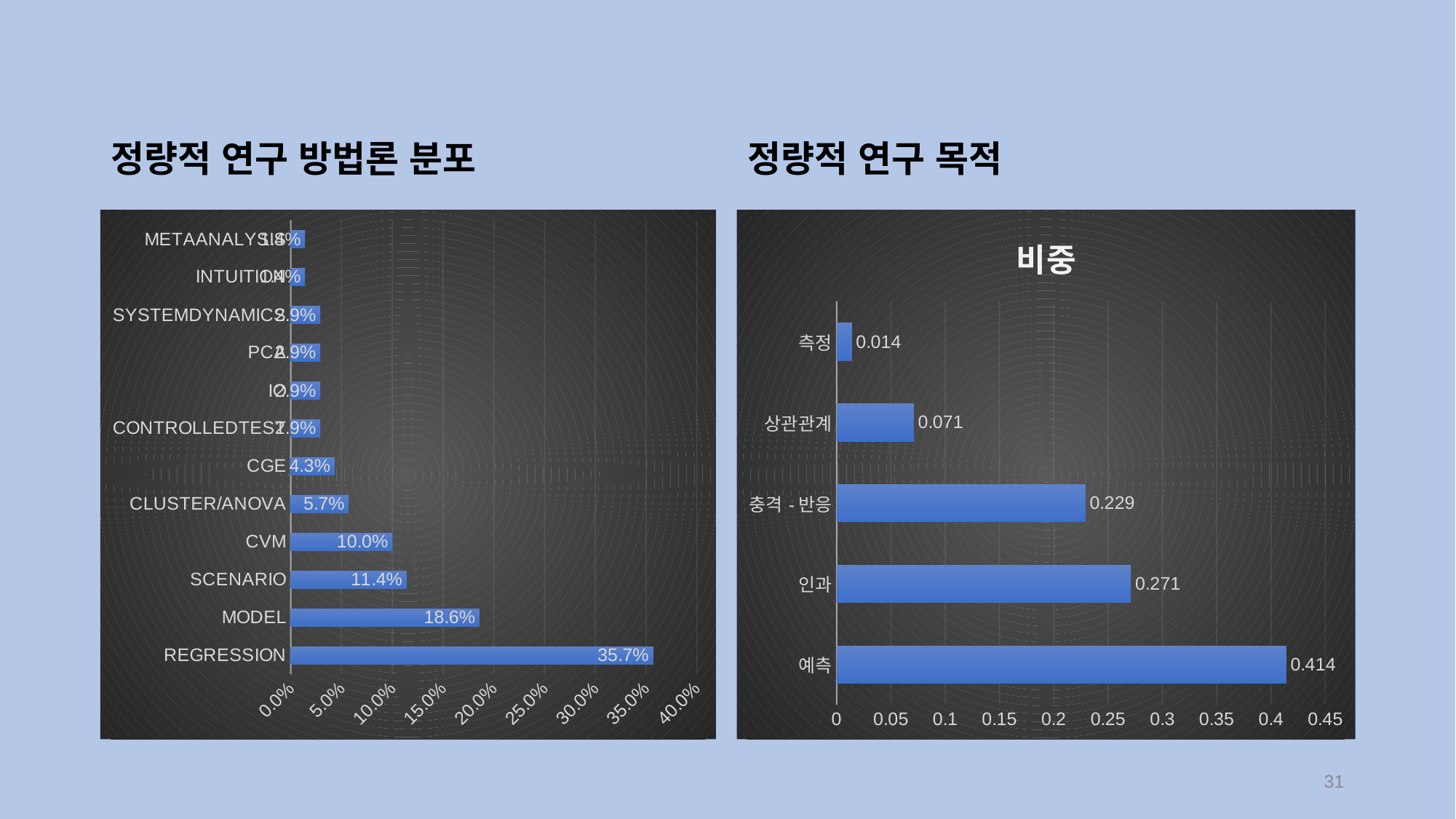

정량적 연구 방법론 분포
정량적 연구 목적

### Chart

| Category | 비중 |
|---|---|
| REGRESSION | 0.357 |
| MODEL | 0.186 |
| SCENARIO | 0.114 |
| CVM | 0.1 |
| CLUSTER/ANOVA | 0.057 |
| CGE | 0.043 |
| CONTROLLEDTEST | 0.029 |
| IO | 0.029 |
| PCA | 0.029 |
| SYSTEMDYNAMICS | 0.029 |
| INTUITION | 0.014 |
| METAANALYSIS | 0.014 |

### Chart:

| Category | 비중 |
|---|---|
| 예측 | 0.414 |
| 인과 | 0.271 |
| 충격-반응 | 0.229 |
| 상관관계 | 0.071 |
| 측정 | 0.014 |
31